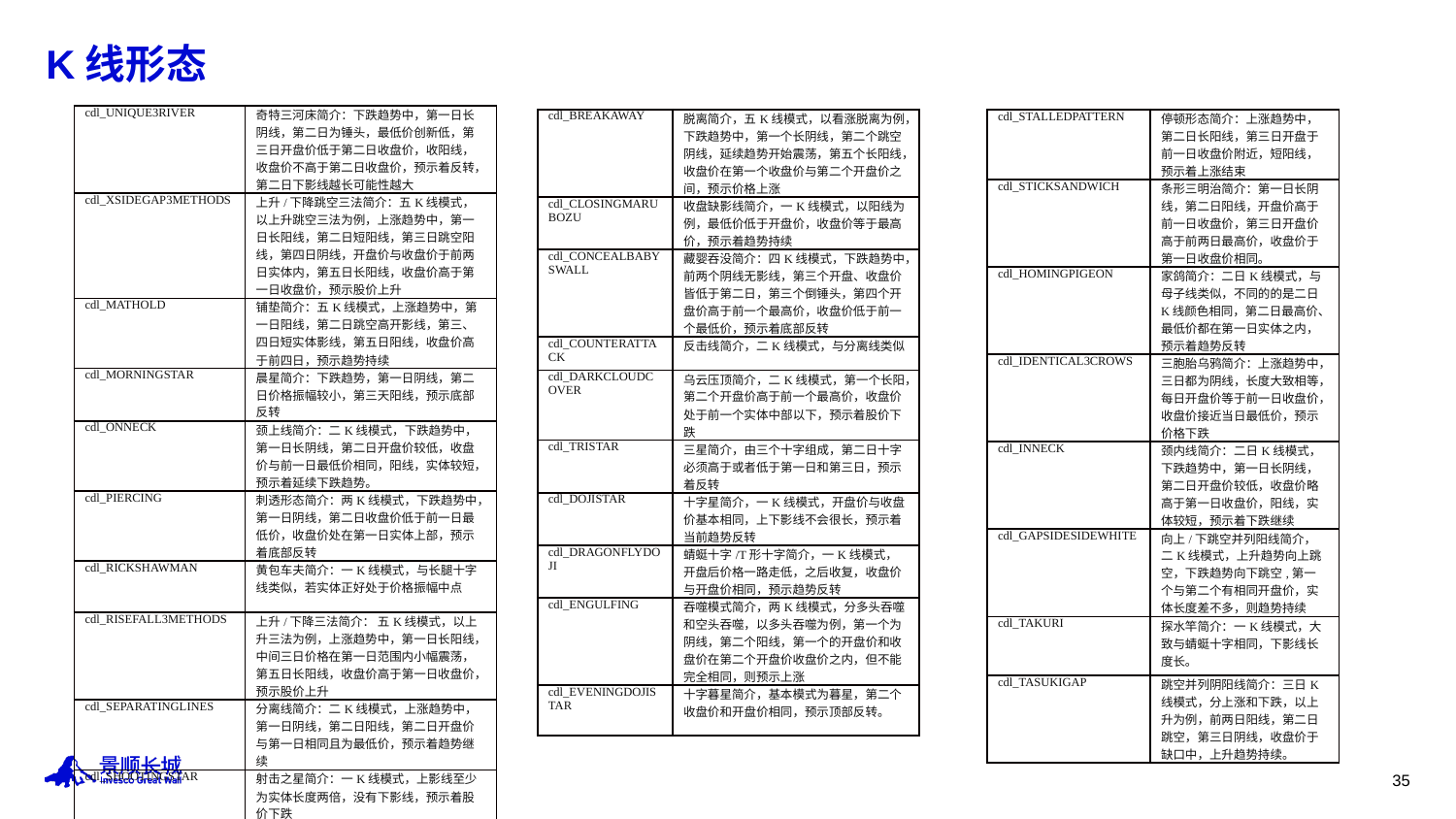

# K线形态
| cdl\_UNIQUE3RIVER | 奇特三河床简介：下跌趋势中，第一日长阴线，第二日为锤头，最低价创新低，第三日开盘价低于第二日收盘价，收阳线，收盘价不高于第二日收盘价，预示着反转，第二日下影线越长可能性越大 |
| --- | --- |
| cdl\_XSIDEGAP3METHODS | 上升/下降跳空三法简介：五K线模式，以上升跳空三法为例，上涨趋势中，第一日长阳线，第二日短阳线，第三日跳空阳线，第四日阴线，开盘价与收盘价于前两日实体内，第五日长阳线，收盘价高于第一日收盘价，预示股价上升 |
| cdl\_MATHOLD | 铺垫简介：五K线模式，上涨趋势中，第一日阳线，第二日跳空高开影线，第三、四日短实体影线，第五日阳线，收盘价高于前四日，预示趋势持续 |
| cdl\_MORNINGSTAR | 晨星简介：下跌趋势，第一日阴线，第二日价格振幅较小，第三天阳线，预示底部反转 |
| cdl\_ONNECK | 颈上线简介：二K线模式，下跌趋势中，第一日长阴线，第二日开盘价较低，收盘价与前一日最低价相同，阳线，实体较短，预示着延续下跌趋势。 |
| cdl\_PIERCING | 刺透形态简介：两K线模式，下跌趋势中，第一日阴线，第二日收盘价低于前一日最低价，收盘价处在第一日实体上部，预示着底部反转 |
| cdl\_RICKSHAWMAN | 黄包车夫简介：一K线模式，与长腿十字线类似，若实体正好处于价格振幅中点 |
| cdl\_RISEFALL3METHODS | 上升/下降三法简介： 五K线模式，以上升三法为例，上涨趋势中，第一日长阳线，中间三日价格在第一日范围内小幅震荡，第五日长阳线，收盘价高于第一日收盘价，预示股价上升 |
| cdl\_SEPARATINGLINES | 分离线简介：二K线模式，上涨趋势中，第一日阴线，第二日阳线，第二日开盘价与第一日相同且为最低价，预示着趋势继续 |
| cdl\_SHOOTINGSTAR | 射击之星简介：一K线模式，上影线至少为实体长度两倍，没有下影线，预示着股价下跌 |
| cdl\_BREAKAWAY | 脱离简介，五K线模式，以看涨脱离为例，下跌趋势中，第一个长阴线，第二个跳空阴线，延续趋势开始震荡，第五个长阳线，收盘价在第一个收盘价与第二个开盘价之间，预示价格上涨 |
| --- | --- |
| cdl\_CLOSINGMARUBOZU | 收盘缺影线简介，一K线模式，以阳线为例，最低价低于开盘价，收盘价等于最高价，预示着趋势持续 |
| cdl\_CONCEALBABYSWALL | 藏婴吞没简介：四K线模式，下跌趋势中，前两个阴线无影线，第三个开盘、收盘价皆低于第二日，第三个倒锤头，第四个开盘价高于前一个最高价，收盘价低于前一个最低价，预示着底部反转 |
| cdl\_COUNTERATTACK | 反击线简介，二K线模式，与分离线类似 |
| cdl\_DARKCLOUDCOVER | 乌云压顶简介，二K线模式，第一个长阳，第二个开盘价高于前一个最高价，收盘价处于前一个实体中部以下，预示着股价下跌 |
| cdl\_TRISTAR | 三星简介，由三个十字组成，第二日十字必须高于或者低于第一日和第三日，预示着反转 |
| cdl\_DOJISTAR | 十字星简介，一K线模式，开盘价与收盘价基本相同，上下影线不会很长，预示着当前趋势反转 |
| cdl\_DRAGONFLYDOJI | 蜻蜓十字/T形十字简介，一K线模式，开盘后价格一路走低，之后收复，收盘价与开盘价相同，预示趋势反转 |
| cdl\_ENGULFING | 吞噬模式简介，两K线模式，分多头吞噬和空头吞噬，以多头吞噬为例，第一个为阴线，第二个阳线，第一个的开盘价和收盘价在第二个开盘价收盘价之内，但不能完全相同，则预示上涨 |
| cdl\_EVENINGDOJISTAR | 十字暮星简介，基本模式为暮星，第二个收盘价和开盘价相同，预示顶部反转。 |
| cdl\_STALLEDPATTERN | 停顿形态简介：上涨趋势中，第二日长阳线，第三日开盘于前一日收盘价附近，短阳线，预示着上涨结束 |
| --- | --- |
| cdl\_STICKSANDWICH | 条形三明治简介：第一日长阴线，第二日阳线，开盘价高于前一日收盘价，第三日开盘价高于前两日最高价，收盘价于第一日收盘价相同。 |
| cdl\_HOMINGPIGEON | 家鸽简介：二日K线模式，与母子线类似，不同的的是二日K线颜色相同，第二日最高价、最低价都在第一日实体之内，预示着趋势反转 |
| cdl\_IDENTICAL3CROWS | 三胞胎乌鸦简介：上涨趋势中，三日都为阴线，长度大致相等，每日开盘价等于前一日收盘价，收盘价接近当日最低价，预示价格下跌 |
| cdl\_INNECK | 颈内线简介：二日K线模式，下跌趋势中，第一日长阴线，第二日开盘价较低，收盘价略高于第一日收盘价，阳线，实体较短，预示着下跌继续 |
| cdl\_GAPSIDESIDEWHITE | 向上/下跳空并列阳线简介，二K线模式，上升趋势向上跳空，下跌趋势向下跳空,第一个与第二个有相同开盘价，实体长度差不多，则趋势持续 |
| cdl\_TAKURI | 探水竿简介：一K线模式，大致与蜻蜓十字相同，下影线长度长。 |
| cdl\_TASUKIGAP | 跳空并列阴阳线简介：三日K线模式，分上涨和下跌，以上升为例，前两日阳线，第二日跳空，第三日阴线，收盘价于缺口中，上升趋势持续。 |

35